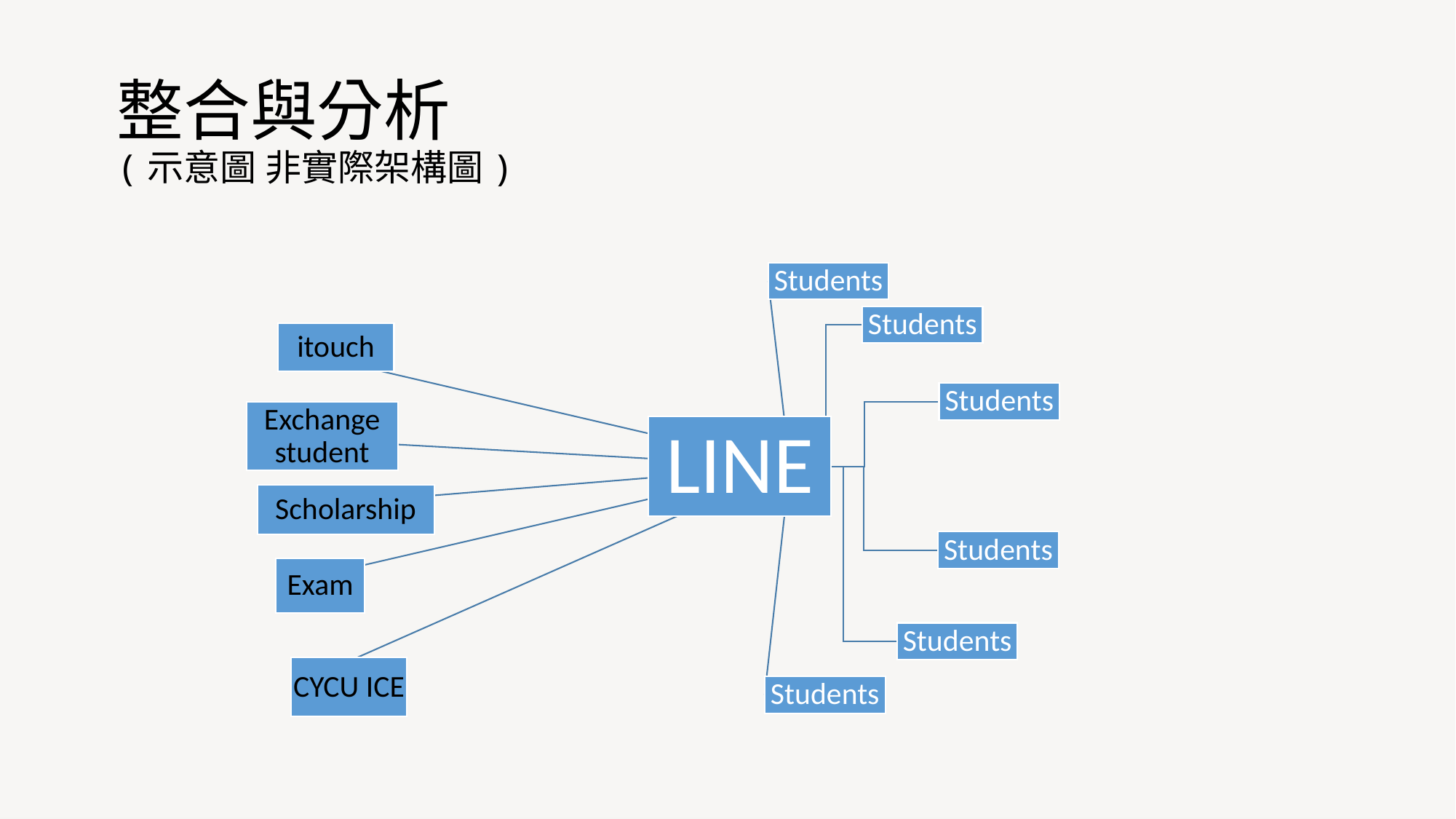

整合與分析
(示意圖 非實際架構圖)

LINE
itouch
Students
Students
Students
Students
Students
Students
Exchange student
Scholarship
Exam
CYCU ICE